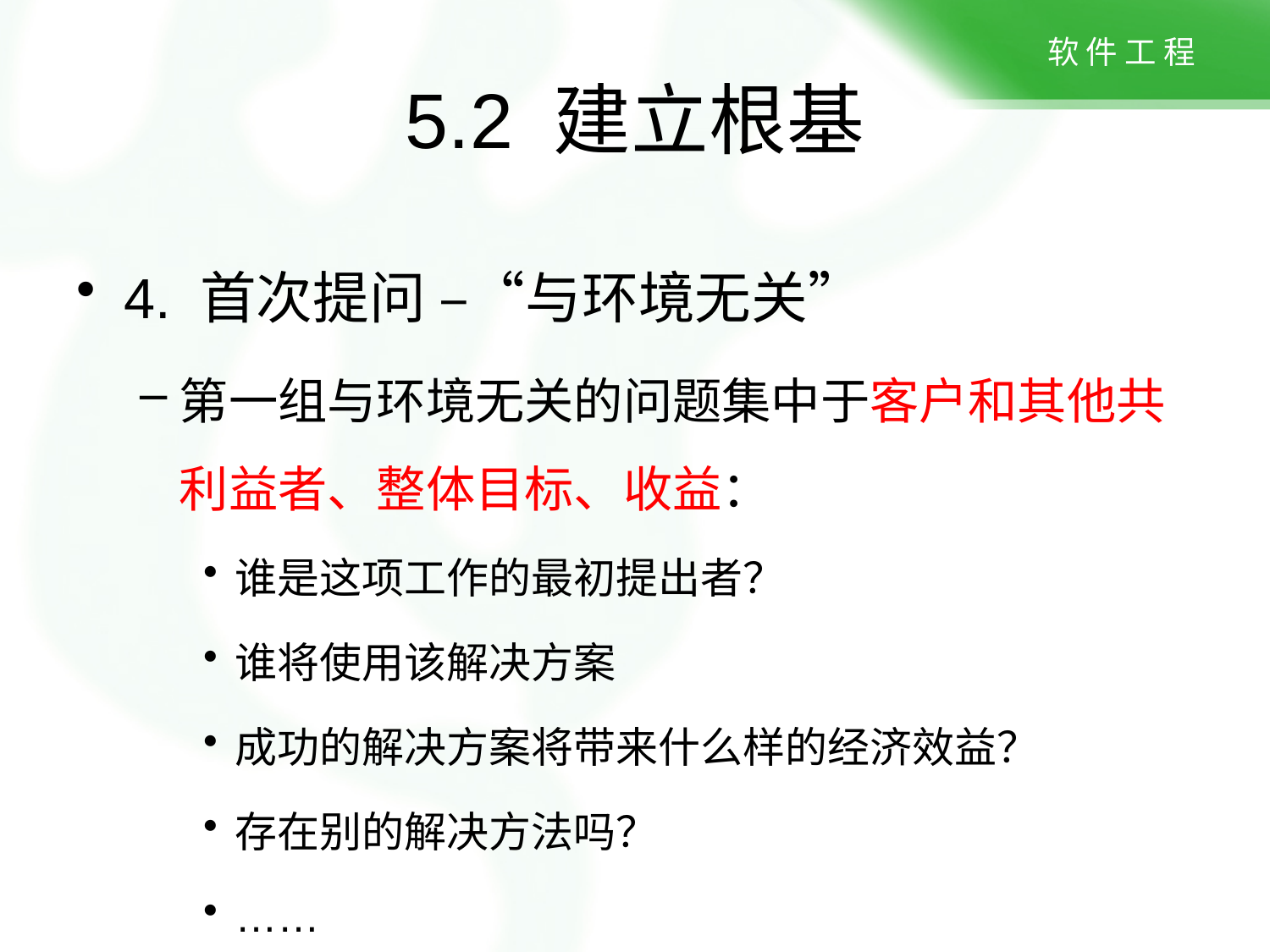

# 5.2 建立根基
4. 首次提问 –“与环境无关”
第一组与环境无关的问题集中于客户和其他共利益者、整体目标、收益：
谁是这项工作的最初提出者？
谁将使用该解决方案
成功的解决方案将带来什么样的经济效益？
存在别的解决方法吗？
……